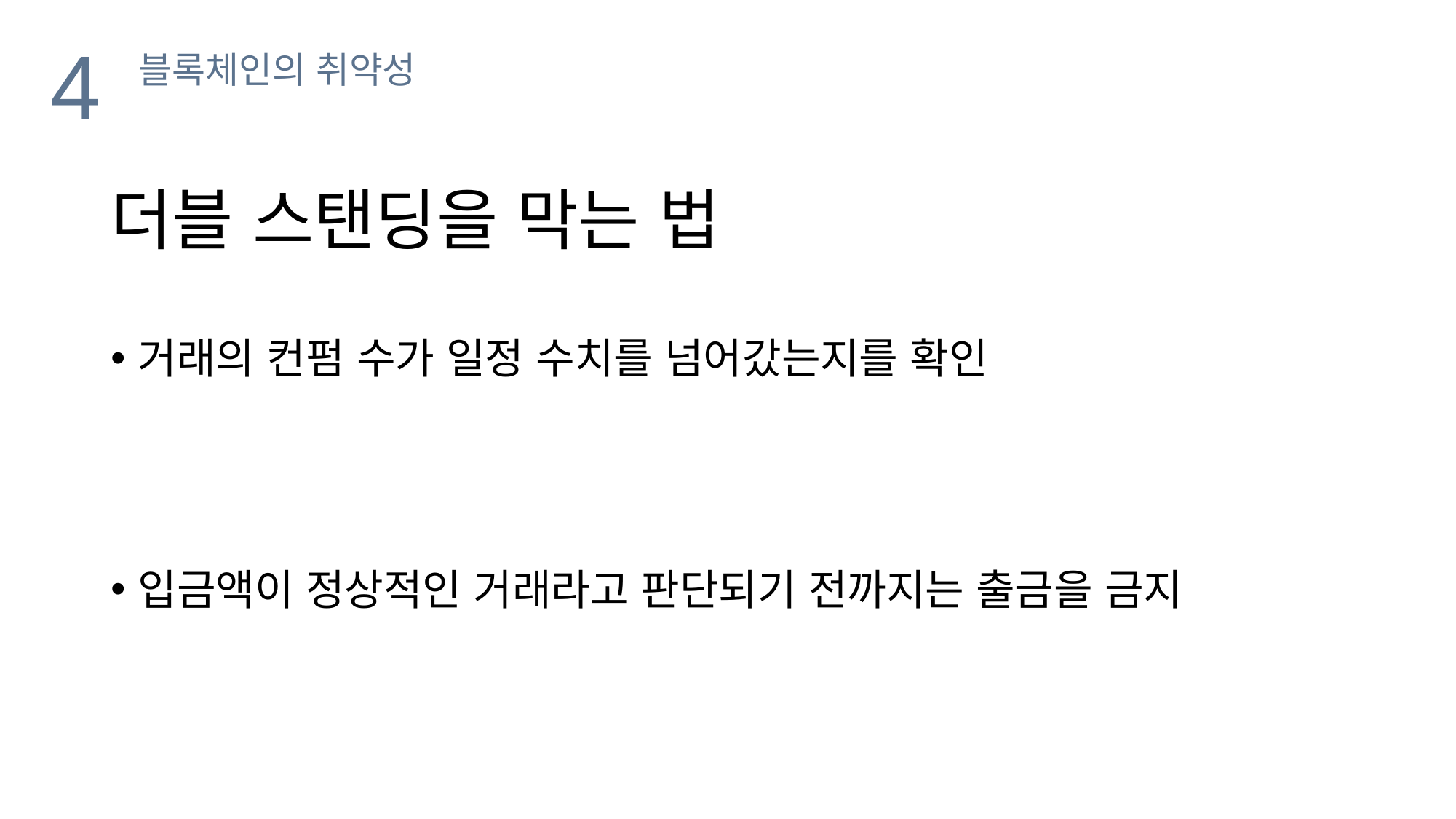

4
블록체인의 취약성
# 더블 스탠딩을 막는 법

거래의 컨펌 수가 일정 수치를 넘어갔는지를 확인

입금액이 정상적인 거래라고 판단되기 전까지는 출금을 금지